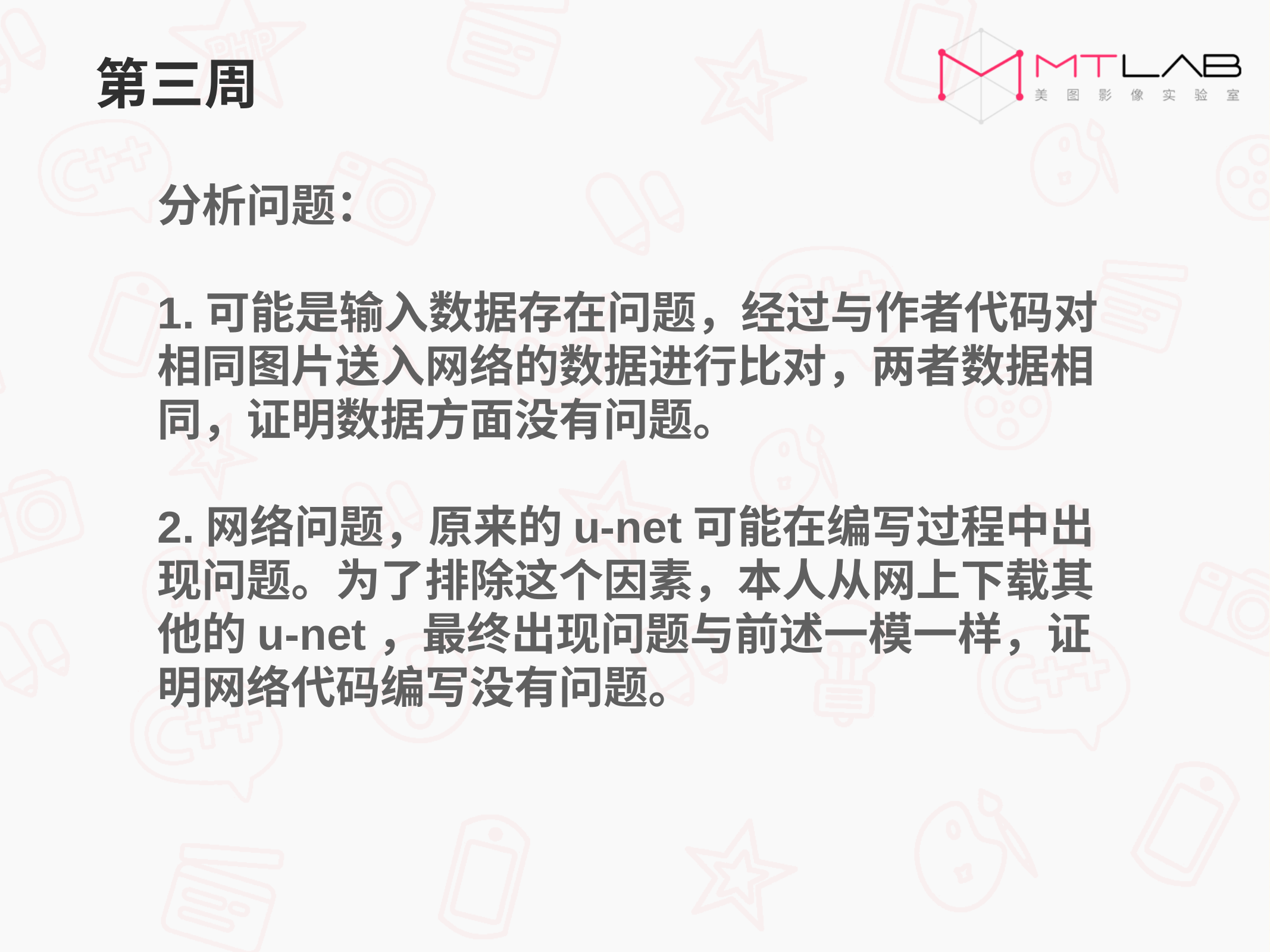

第三周

分析问题：

1.可能是输入数据存在问题，经过与作者代码对相同图片送入网络的数据进行比对，两者数据相同，证明数据方面没有问题。

2.网络问题，原来的u-net可能在编写过程中出现问题。为了排除这个因素，本人从网上下载其他的u-net，最终出现问题与前述一模一样，证明网络代码编写没有问题。